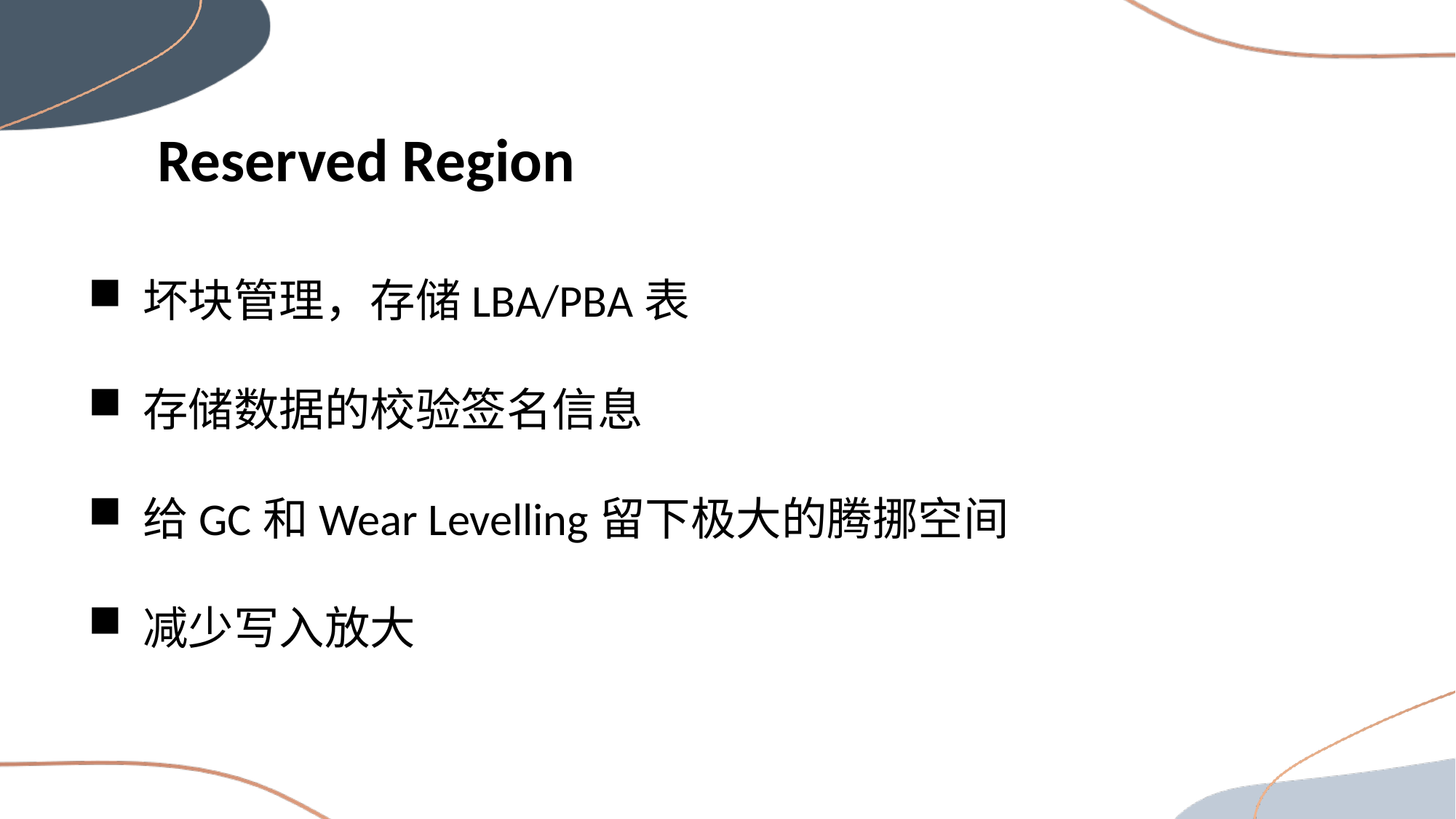

Reserved Region
坏块管理，存储LBA/PBA表

存储数据的校验签名信息

给GC和Wear Levelling留下极大的腾挪空间

减少写入放大